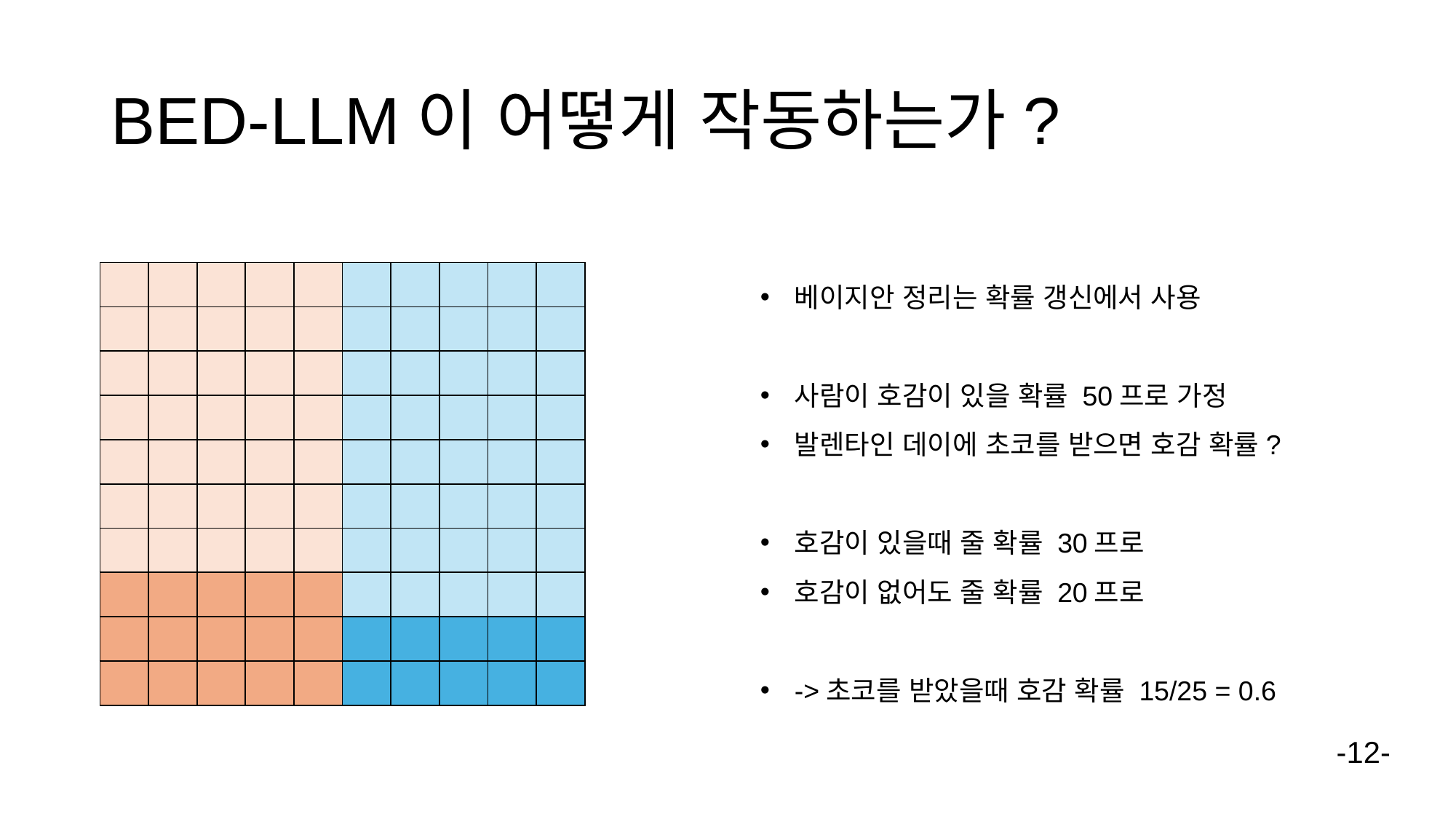

# BED-LLM이 어떻게 작동하는가?
베이지안 정리는 확률 갱신에서 사용

사람이 호감이 있을 확률 50프로 가정
발렌타인 데이에 초코를 받으면 호감 확률?

호감이 있을때 줄 확률 30프로
호감이 없어도 줄 확률 20프로

->초코를 받았을때 호감 확률 15/25 = 0.6
|  |  |  |  |  |  |  |  |  |  |
| --- | --- | --- | --- | --- | --- | --- | --- | --- | --- |
|  |  |  |  |  |  |  |  |  |  |
|  |  |  |  |  |  |  |  |  |  |
|  |  |  |  |  |  |  |  |  |  |
|  |  |  |  |  |  |  |  |  |  |
|  |  |  |  |  |  |  |  |  |  |
|  |  |  |  |  |  |  |  |  |  |
|  |  |  |  |  |  |  |  |  |  |
|  |  |  |  |  |  |  |  |  |  |
|  |  |  |  |  |  |  |  |  |  |
-12-